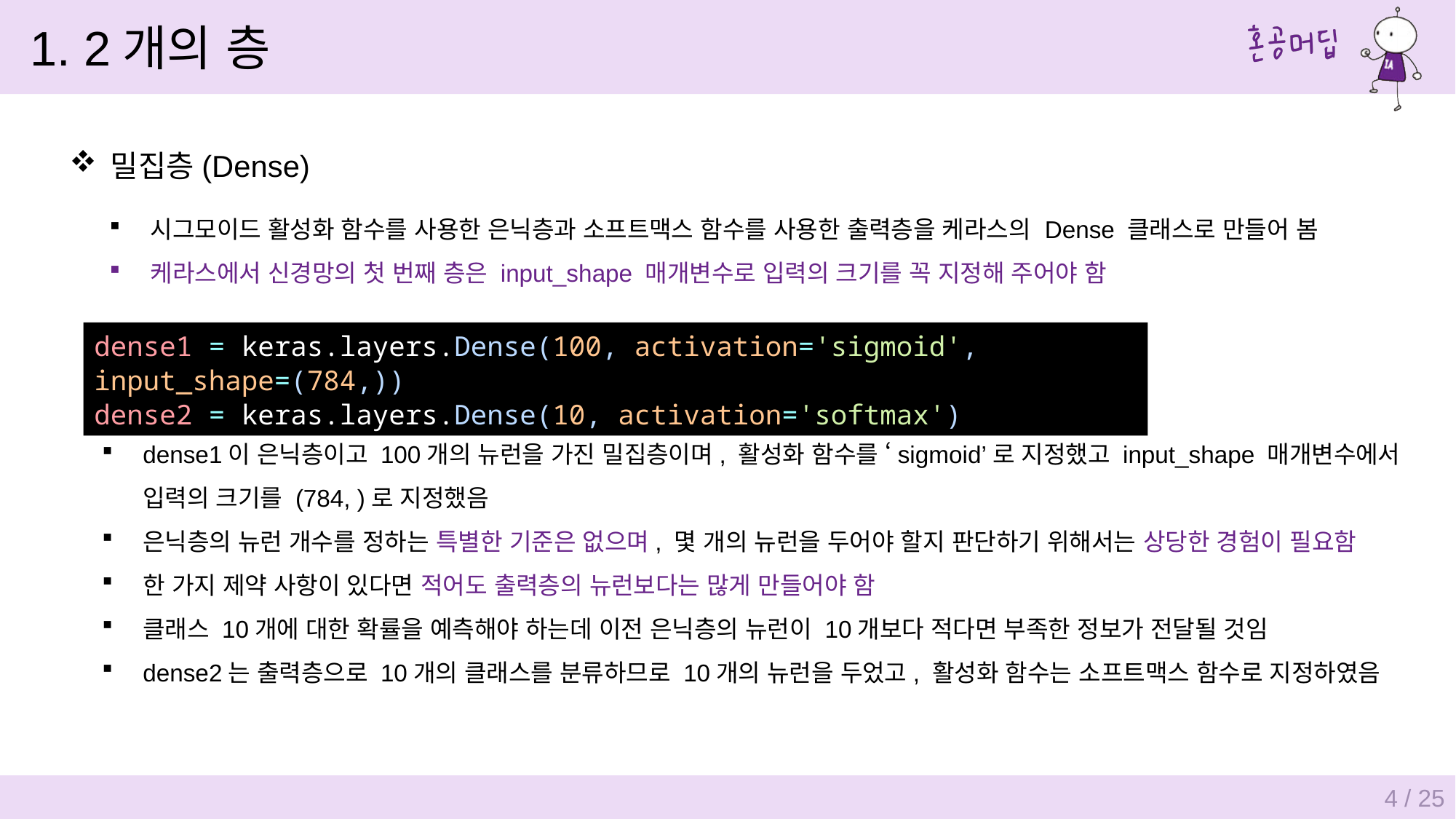

1. 2개의 층
밀집층(Dense)
시그모이드 활성화 함수를 사용한 은닉층과 소프트맥스 함수를 사용한 출력층을 케라스의 Dense 클래스로 만들어 봄
케라스에서 신경망의 첫 번째 층은 input_shape 매개변수로 입력의 크기를 꼭 지정해 주어야 함
dense1 = keras.layers.Dense(100, activation='sigmoid', input_shape=(784,))
dense2 = keras.layers.Dense(10, activation='softmax')
dense1이 은닉층이고 100개의 뉴런을 가진 밀집층이며, 활성화 함수를 ‘sigmoid’로 지정했고 input_shape 매개변수에서
입력의 크기를 (784, )로 지정했음
은닉층의 뉴런 개수를 정하는 특별한 기준은 없으며, 몇 개의 뉴런을 두어야 할지 판단하기 위해서는 상당한 경험이 필요함
한 가지 제약 사항이 있다면 적어도 출력층의 뉴런보다는 많게 만들어야 함
클래스 10개에 대한 확률을 예측해야 하는데 이전 은닉층의 뉴런이 10개보다 적다면 부족한 정보가 전달될 것임
dense2는 출력층으로 10개의 클래스를 분류하므로 10개의 뉴런을 두었고, 활성화 함수는 소프트맥스 함수로 지정하였음
4 / 25